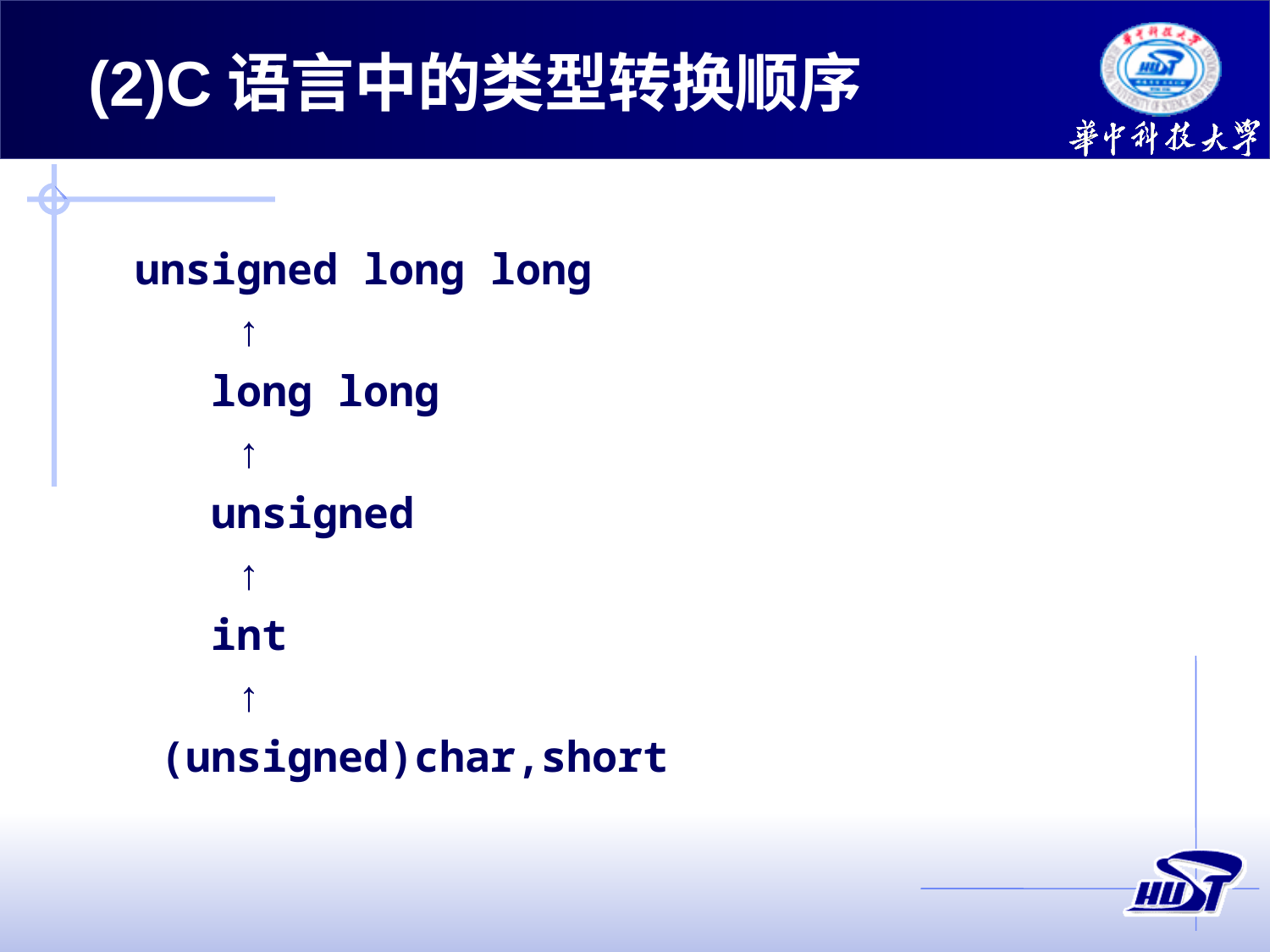

(2)C语言中的类型转换顺序
unsigned long long
    ↑
   long long
    ↑
   unsigned
    ↑
   int
    ↑
 (unsigned)char,short